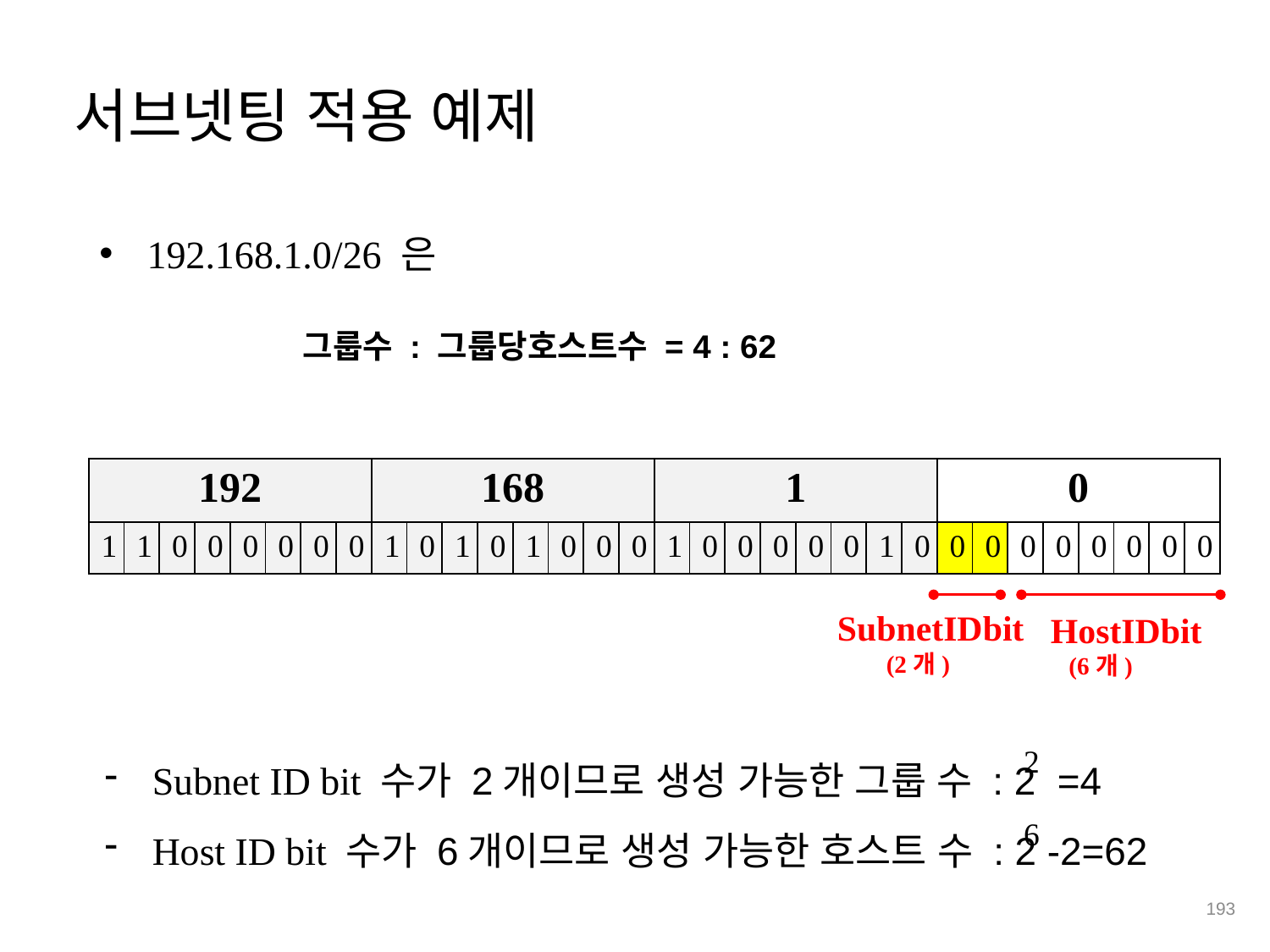

# 서브넷팅 적용 예제
192.168.1.0/26 은
그룹수 : 그룹당호스트수 = 4 : 62
| 192 |  |  |  |  |  |  |  | 168 |  |  |  |  |  |  |  | 1 |  |  |  |  |  |  |  | 0 |  |  |  |  |  |  |  |
| --- | --- | --- | --- | --- | --- | --- | --- | --- | --- | --- | --- | --- | --- | --- | --- | --- | --- | --- | --- | --- | --- | --- | --- | --- | --- | --- | --- | --- | --- | --- | --- |
| 1 | 1 | 0 | 0 | 0 | 0 | 0 | 0 | 1 | 0 | 1 | 0 | 1 | 0 | 0 | 0 | 1 | 0 | 0 | 0 | 0 | 0 | 1 | 0 | 0 | 0 | 0 | 0 | 0 | 0 | 0 | 0 |
SubnetIDbit
        (2개)
HostIDbit
   (6개)

Subnet ID bit 수가 2개이므로 생성 가능한 그룹 수 : 2  =4
Host ID bit 수가 6개이므로 생성 가능한 호스트 수 : 2 -2=62
2
6
193